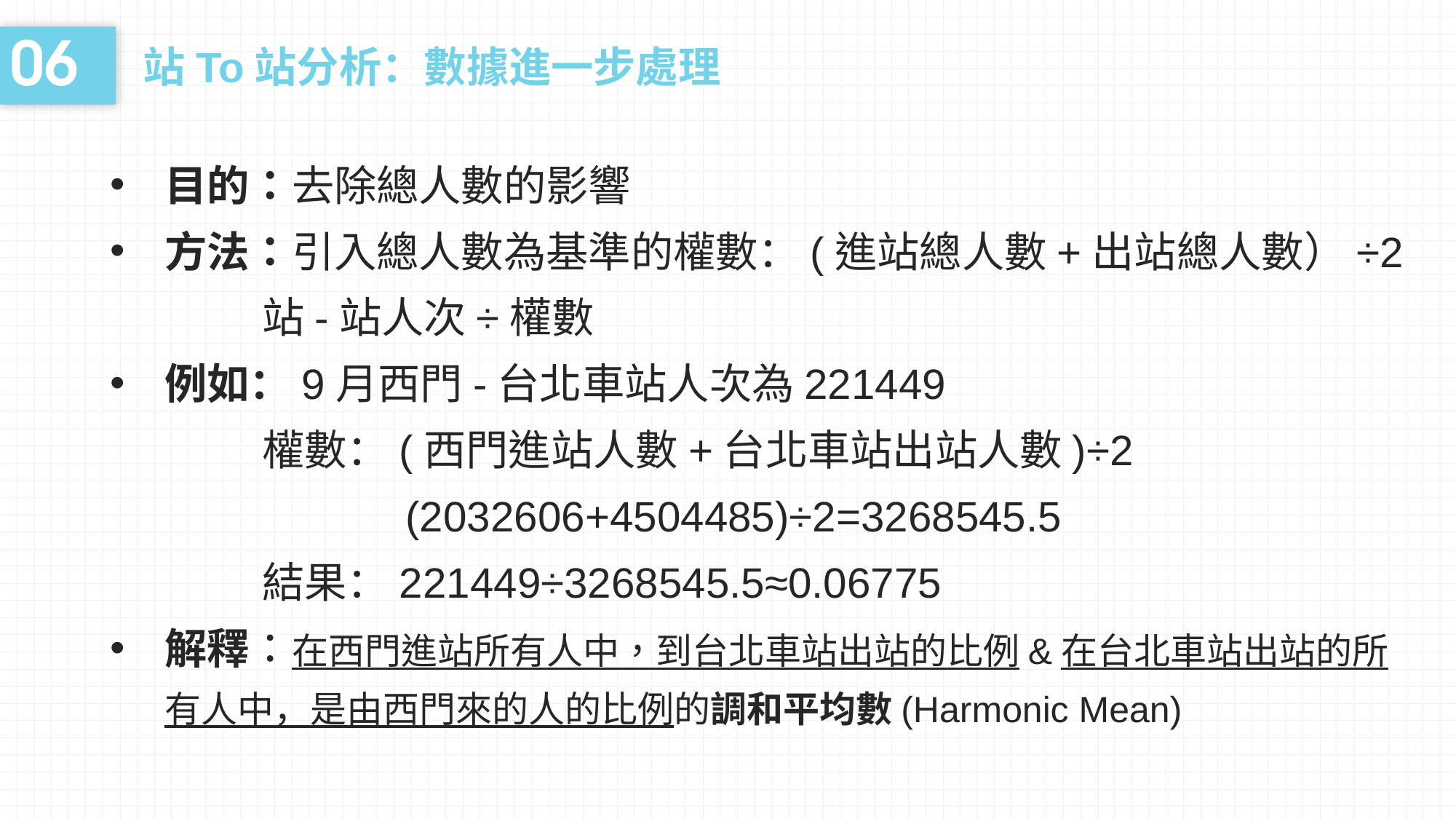

06
站To站分析：數據進一步處理
目的：去除總人數的影響
方法：引入總人數為基準的權數：(進站總人數+出站總人數）÷2
               站-站人次÷權數
例如：9月西門-台北車站人次為221449
               權數：(西門進站人數+台北車站出站人數)÷2
                         (2032606+4504485)÷2=3268545.5
               結果：221449÷3268545.5≈0.06775
解釋：在西門進站所有人中，到台北車站出站的比例&在台北車站出站的所有人中，是由西門來的人的比例的調和平均數(Harmonic Mean)